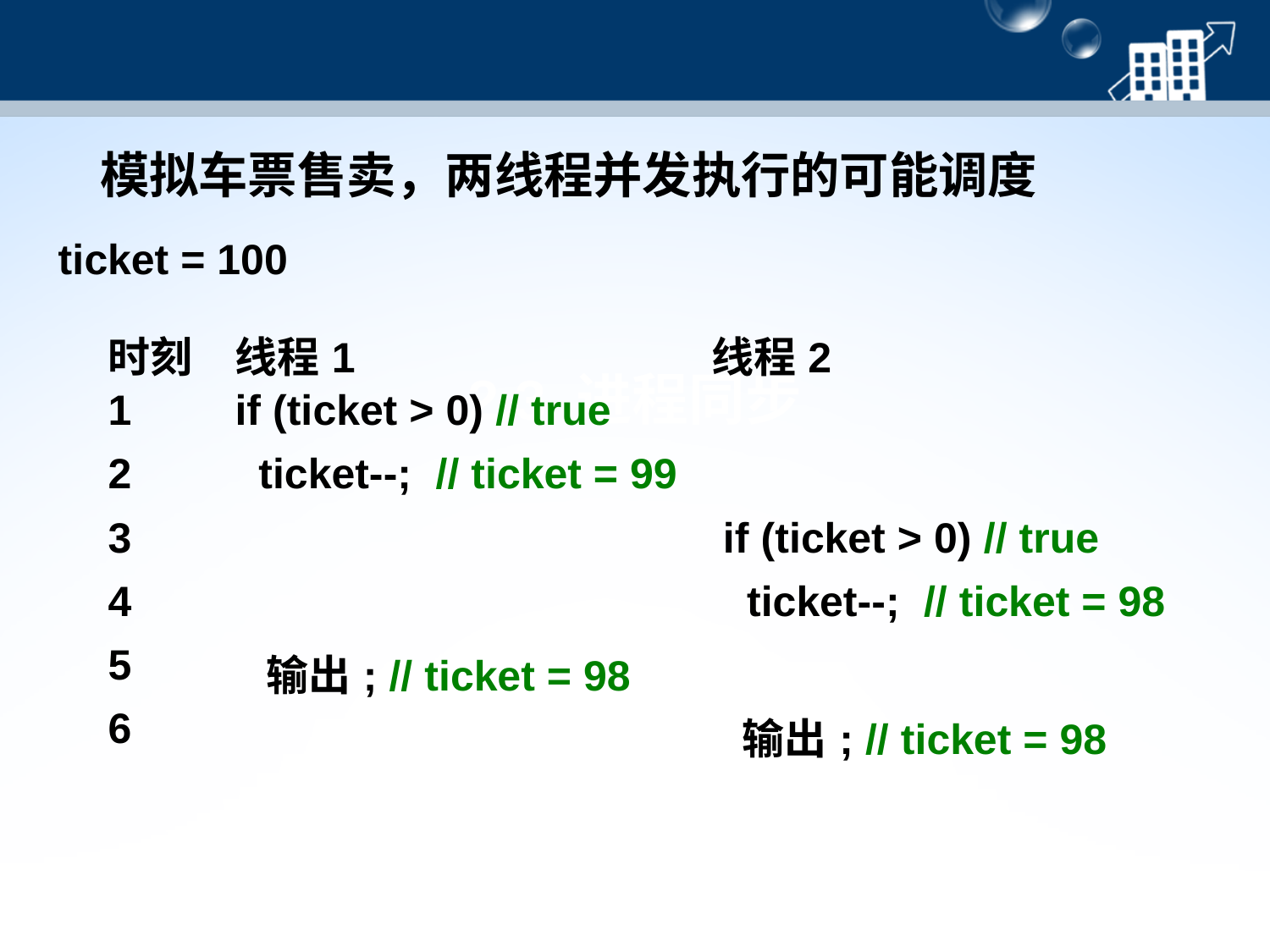

模拟车票售卖，两线程并发执行的可能调度
ticket = 100
# 2.3 进程同步
| 时刻 | 线程1 | 线程2 |
| --- | --- | --- |
| 1 | if (ticket > 0) // true |  |
| 2 | ticket--; // ticket = 99 |  |
| 3 |  | if (ticket > 0) // true |
| 4 |  | ticket--; // ticket = 98 |
| 5 | 输出; // ticket = 98 |  |
| 6 |  | 输出; // ticket = 98 |